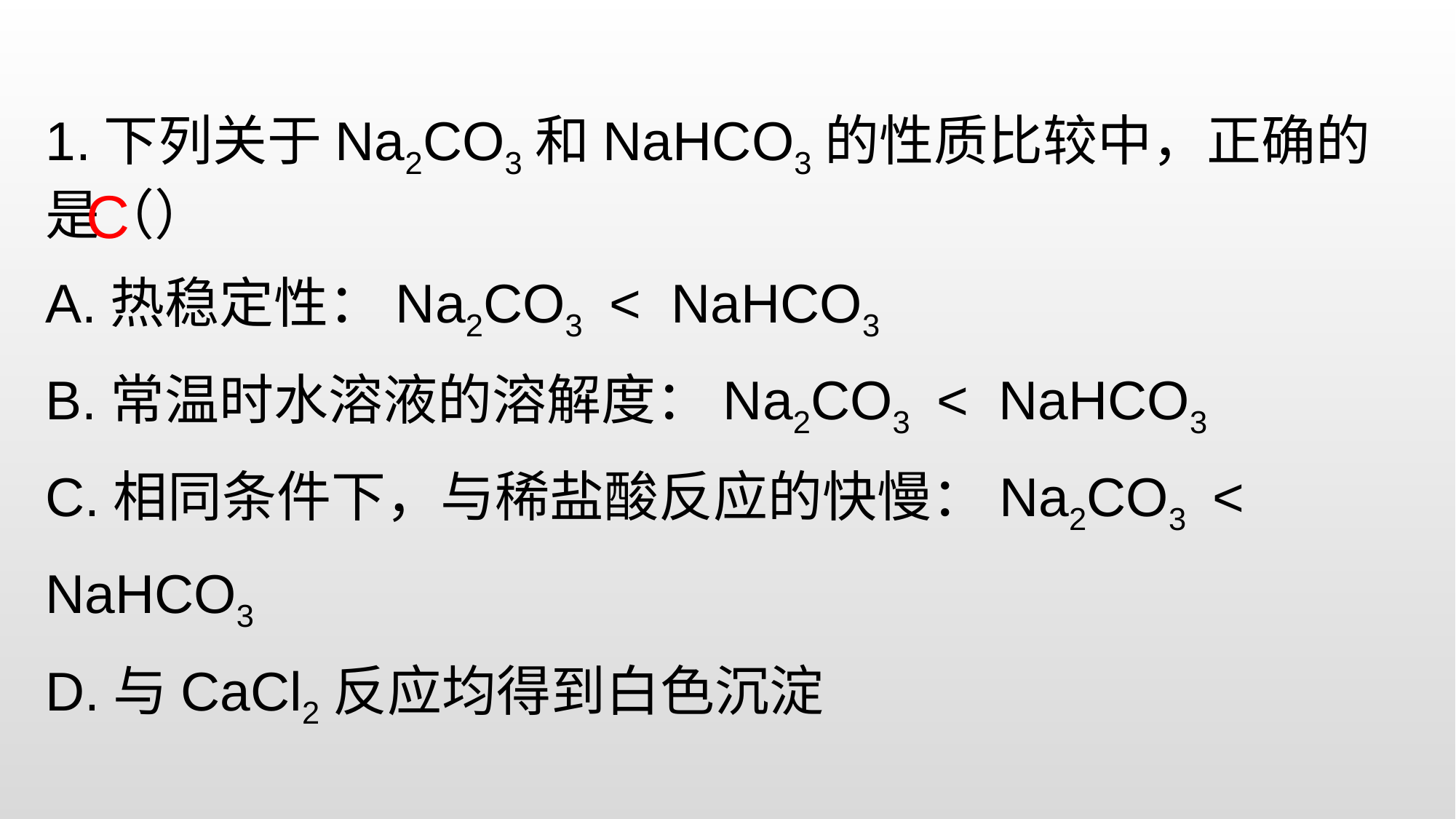

1.下列关于Na2CO3和NaHCO3的性质比较中，正确的是（）
A.热稳定性：Na2CO3   <  NaHCO3
B.常温时水溶液的溶解度：Na2CO3   <  NaHCO3
C.相同条件下，与稀盐酸反应的快慢：Na2CO3   <  NaHCO3
D.与CaCl2反应均得到白色沉淀
C